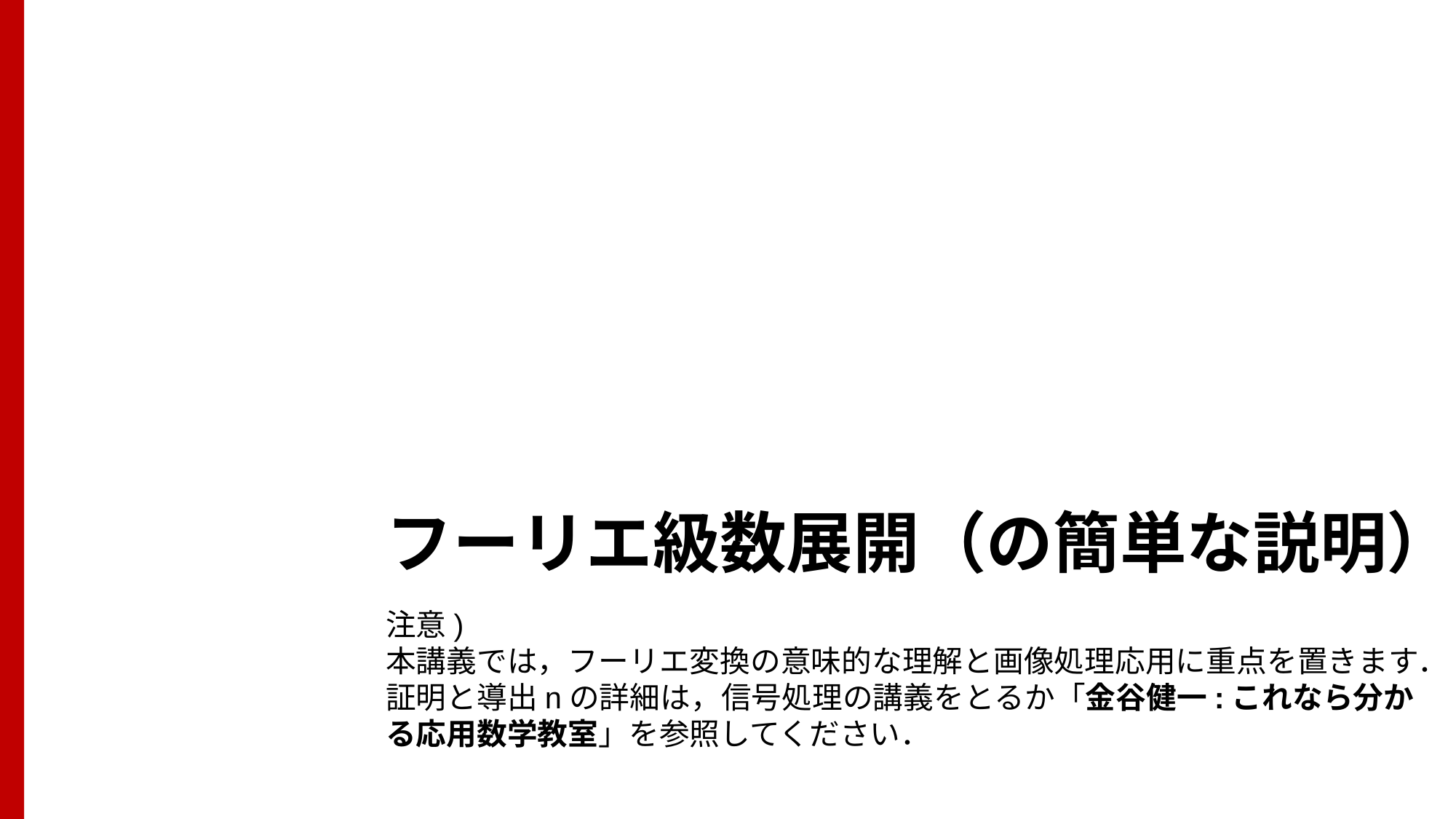

# フーリエ級数展開（の簡単な説明）
注意)
本講義では，フーリエ変換の意味的な理解と画像処理応用に重点を置きます．
証明と導出nの詳細は，信号処理の講義をとるか「金谷健一:これなら分かる応用数学教室」を参照してください．